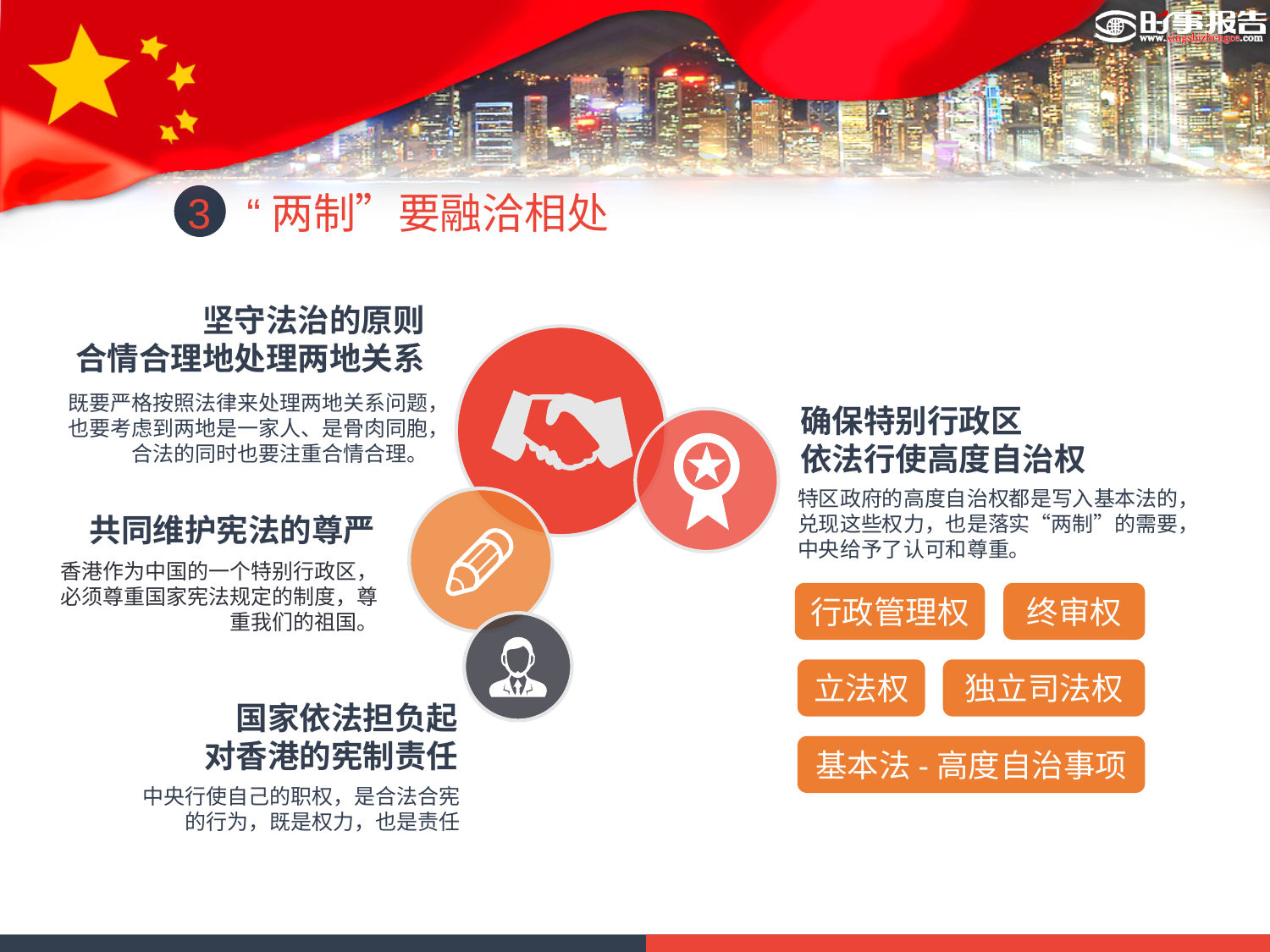

3   “两制”要融洽相处
坚守法治的原则
合情合理地处理两地关系
既要严格按照法律来处理两地关系问题，也要考虑到两地是一家人、是骨肉同胞，合法的同时也要注重合情合理。

确保特别行政区
依法行使高度自治权
特区政府的高度自治权都是写入基本法的，兑现这些权力，也是落实“两制”的需要，中央给予了认可和尊重。

共同维护宪法的尊严
香港作为中国的一个特别行政区，必须尊重国家宪法规定的制度，尊重我们的祖国。
终审权
行政管理权

独立司法权
立法权
国家依法担负起
对香港的宪制责任
中央行使自己的职权，是合法合宪的行为，既是权力，也是责任
基本法-高度自治事项